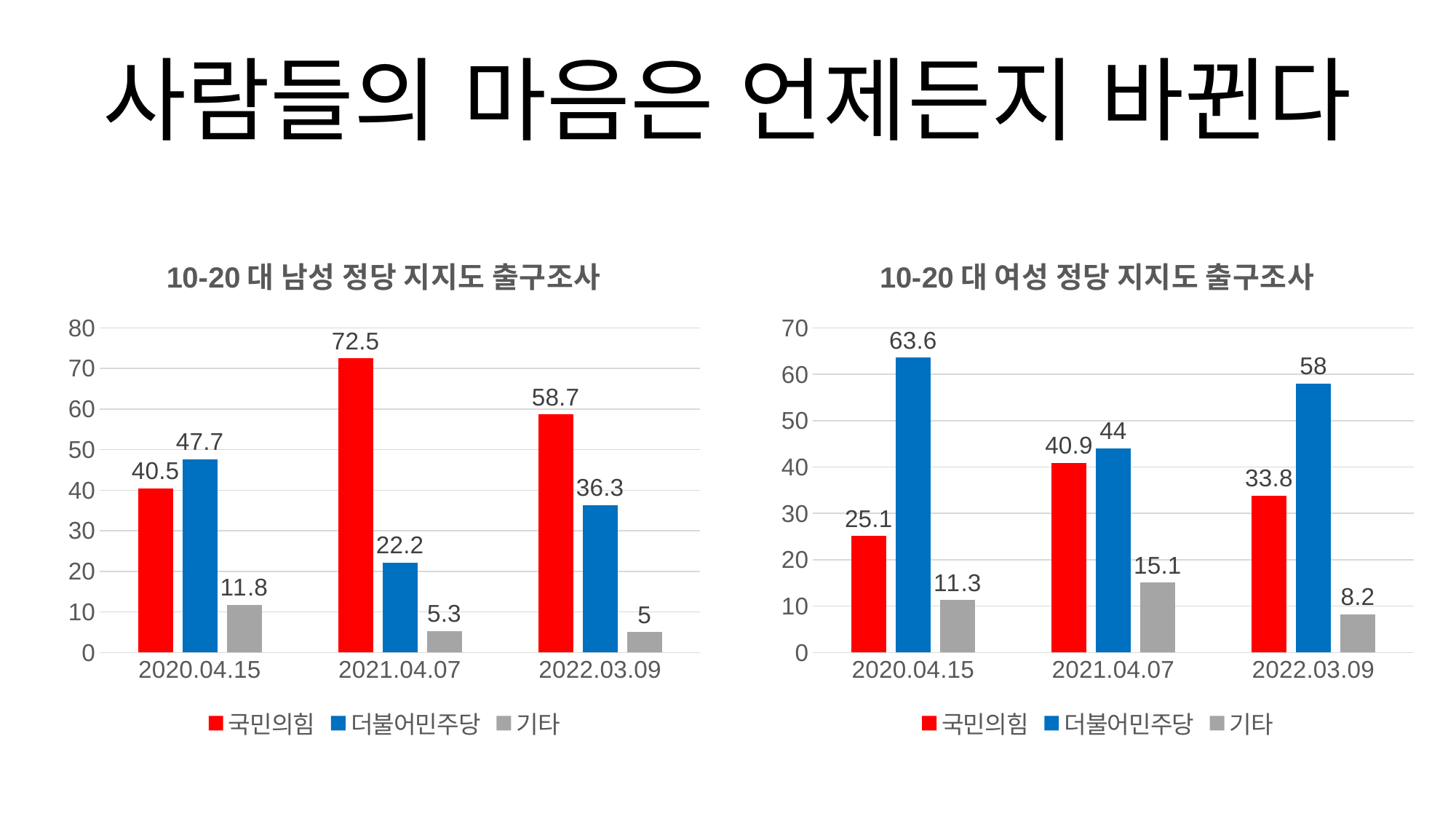

사람들의 마음은 언제든지 바뀐다

### Chart: 10-20대 남성 정당 지지도 출구조사

| Category | 국민의힘 | 더불어민주당 | 기타 |
|---|---|---|---|
| 2020.04.15 | 40.5 | 47.7 | 11.8 |
| 2021.04.07 | 72.5 | 22.2 | 5.3 |
| 2022.03.09 | 58.7 | 36.3 | 5.0 |

### Chart: 10-20대 여성 정당 지지도 출구조사

| Category | 국민의힘 | 더불어민주당 | 기타 |
|---|---|---|---|
| 2020.04.15 | 25.1 | 63.6 | 11.3 |
| 2021.04.07 | 40.9 | 44.0 | 15.1 |
| 2022.03.09 | 33.8 | 58.0 | 8.2 |